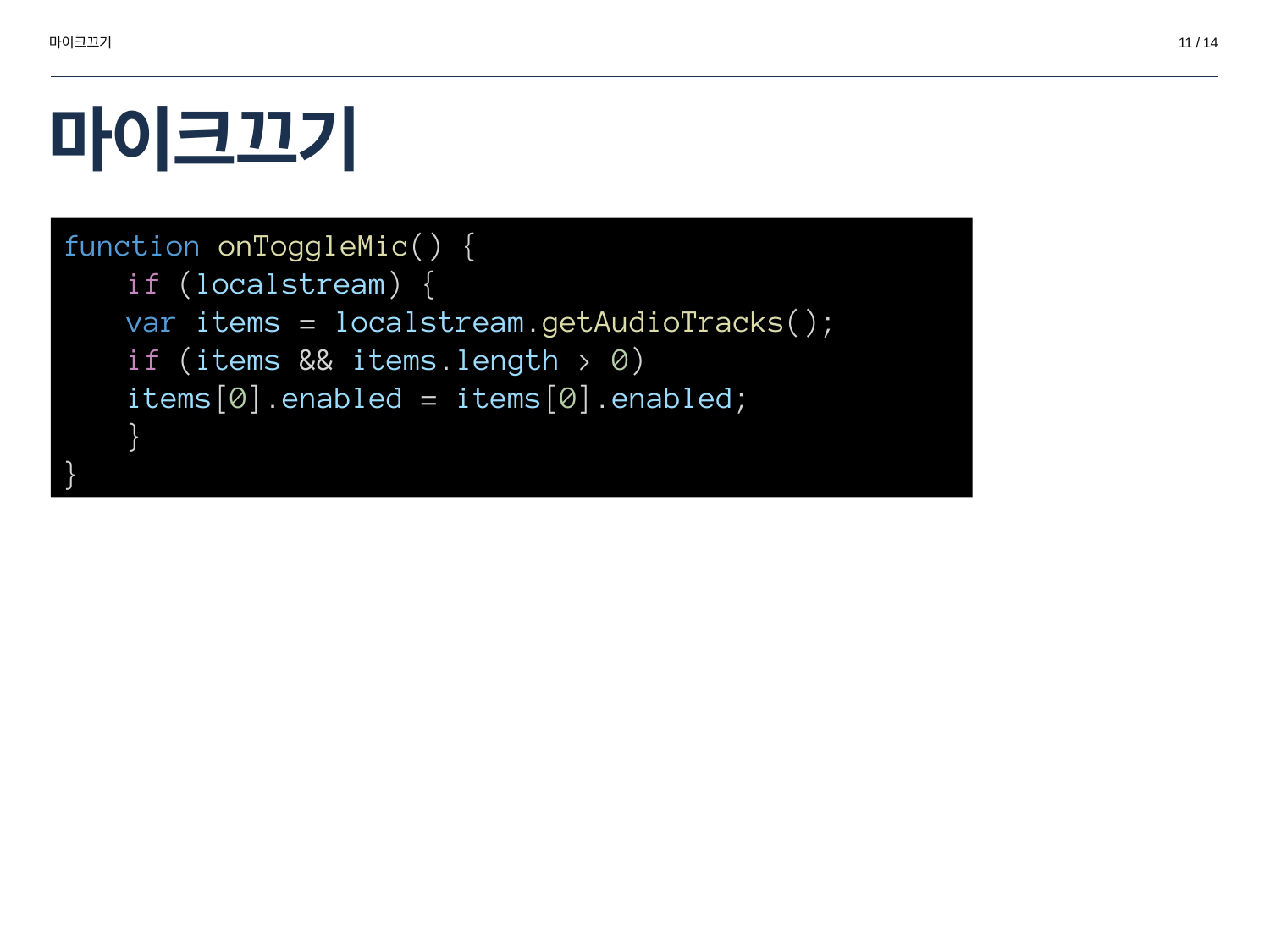

마이크끄기
11 / 14
# 마이크끄기

function onToggleMic() {
if (localstream) {
var items = localstream.getAudioTracks();
if (items && items.length > 0)
items[0].enabled = items[0].enabled;
}
}